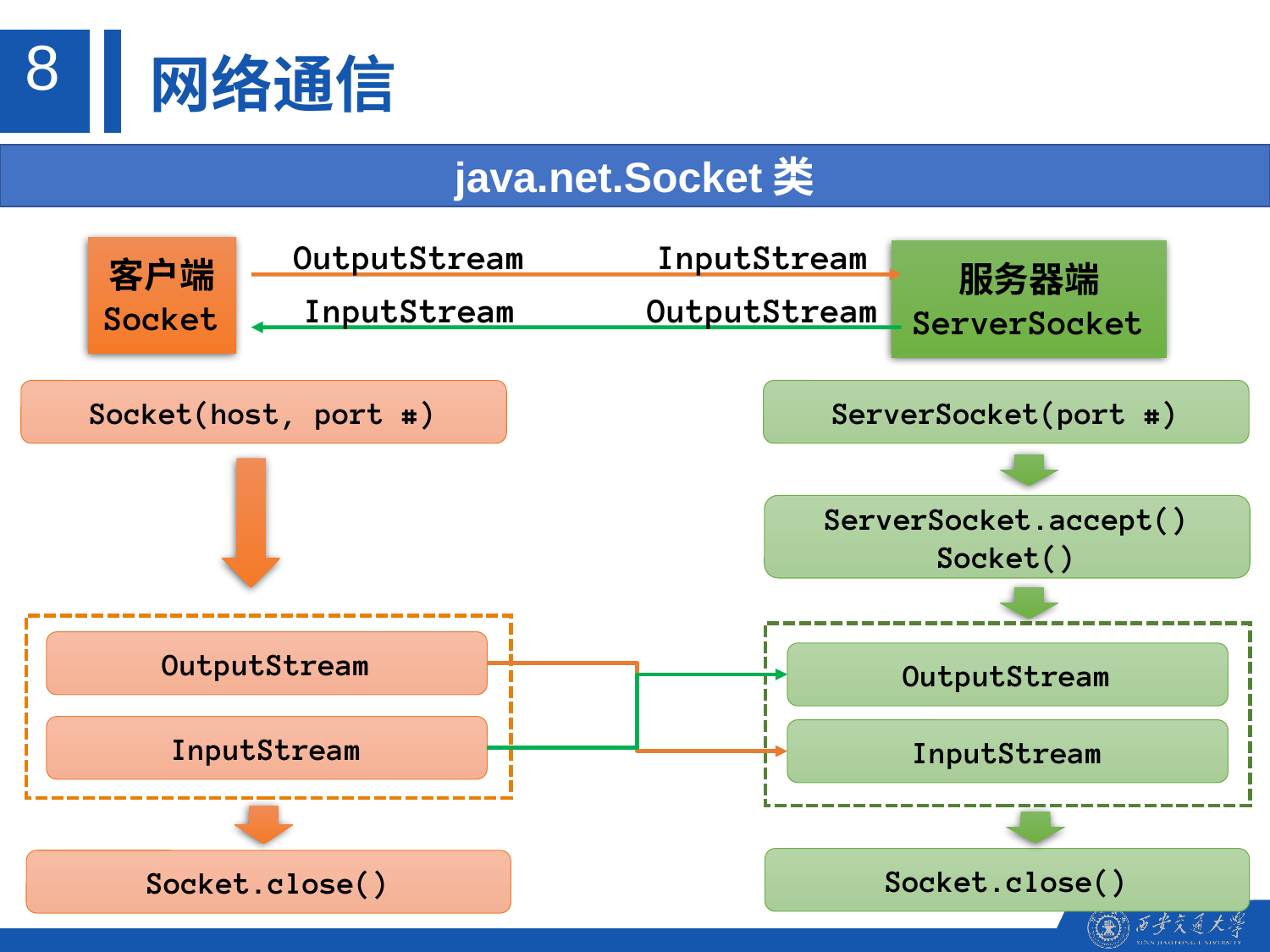

8
网络通信
java.net.Socket类

客户端
Socket
服务器端
ServerSocket
OutputStream
InputStream

InputStream
OutputStream

Socket(host, port #)
ServerSocket(port #)

ServerSocket.accept()
Socket()

OutputStream
OutputStream
InputStream
InputStream

Socket.close()
Socket.close()